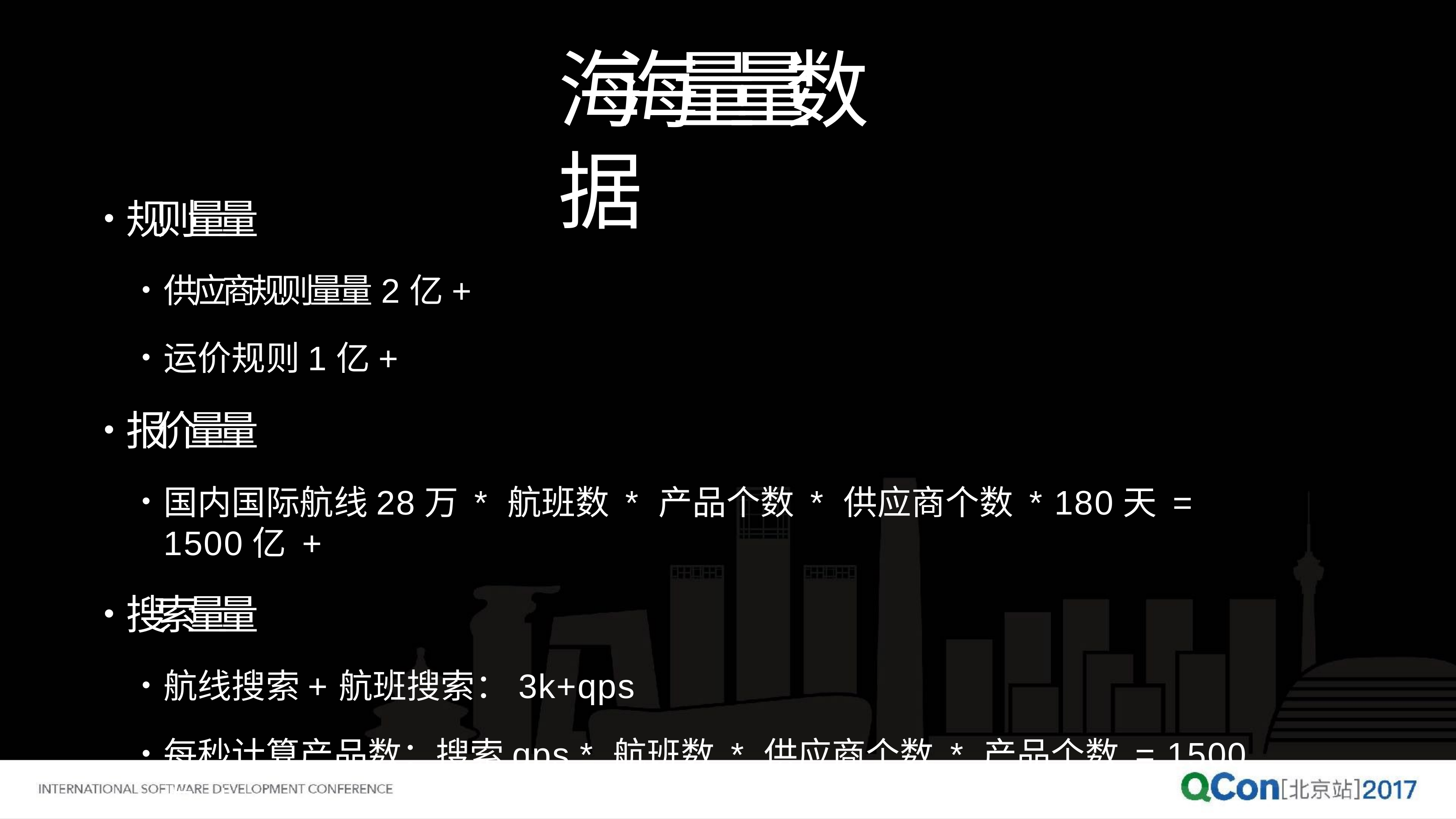

# 海海量量数据
规则量量
供应商规则量量2亿+
运价规则1亿+
报价量量
国内国际航线28万 * 航班数 * 产品个数 * 供应商个数 * 180天 = 1500亿 +
搜索量量
航线搜索+航班搜索：3k+qps
每秒计算产品数：搜索qps * 航班数 * 供应商个数 * 产品个数 = 1500万 +